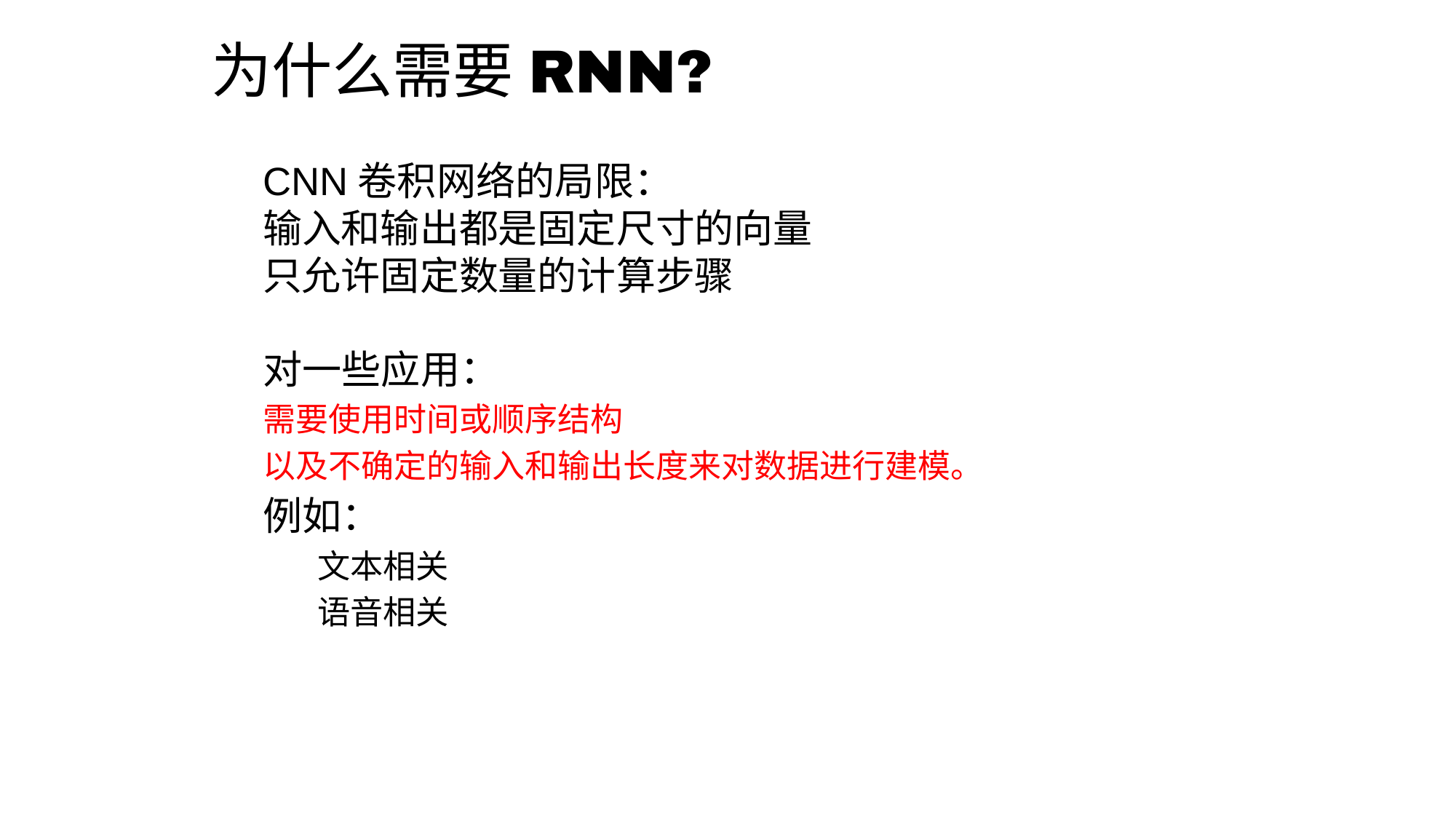

# 为什么需要RNN?
CNN卷积网络的局限：
输入和输出都是固定尺寸的向量
只允许固定数量的计算步骤

对一些应用：
需要使用时间或顺序结构
以及不确定的输入和输出长度来对数据进行建模。
例如：
文本相关
语音相关